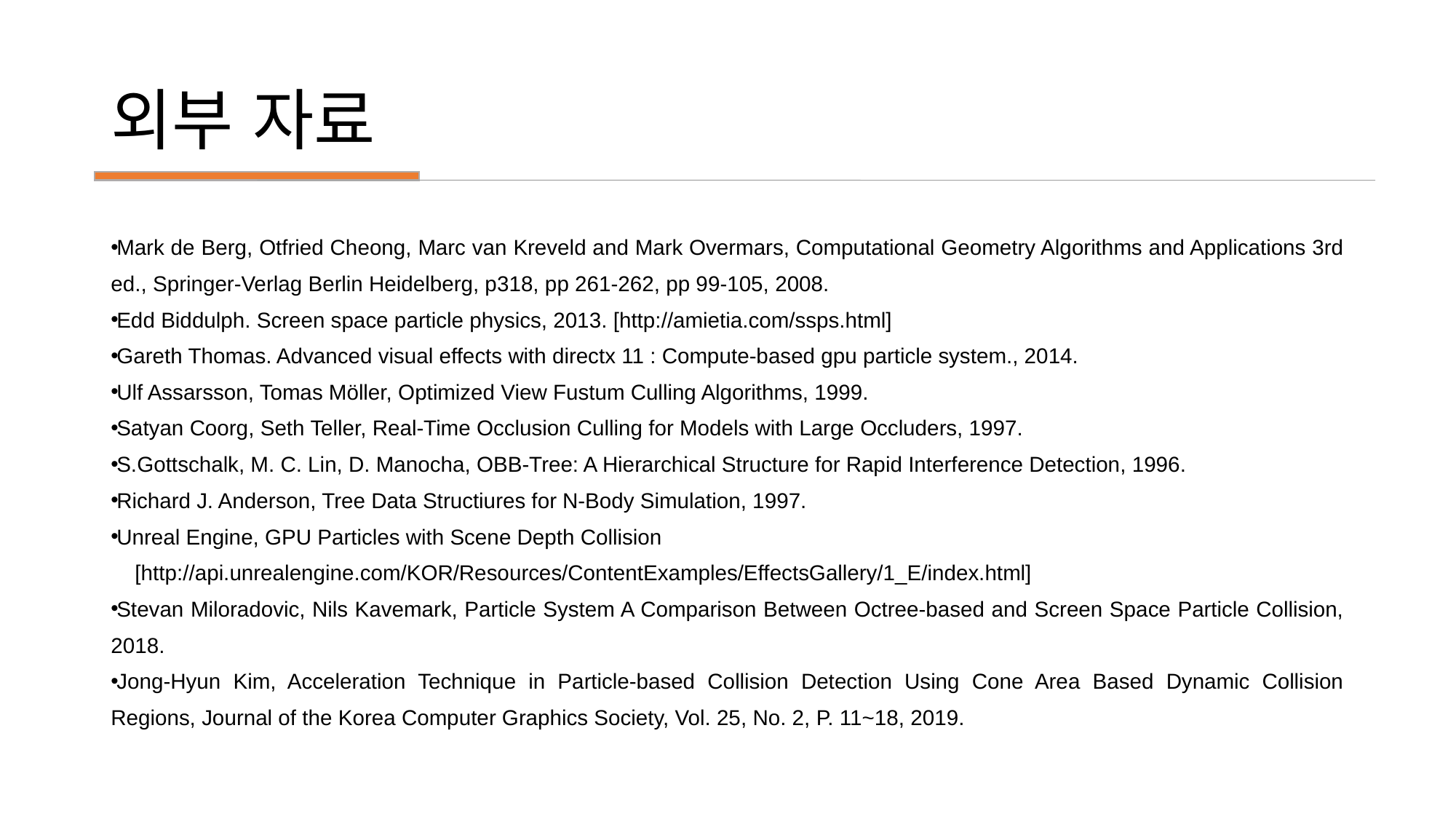

# 외부 자료
Mark de Berg, Otfried Cheong, Marc van Kreveld and Mark Overmars, Computational Geometry Algorithms and Applications 3rd ed., Springer-Verlag Berlin Heidelberg, p318, pp 261-262, pp 99-105, 2008.
Edd Biddulph. Screen space particle physics, 2013. [http://amietia.com/ssps.html]
Gareth Thomas. Advanced visual effects with directx 11 : Compute-based gpu particle system., 2014.
Ulf Assarsson, Tomas Möller, Optimized View Fustum Culling Algorithms, 1999.
Satyan Coorg, Seth Teller, Real-Time Occlusion Culling for Models with Large Occluders, 1997.
S.Gottschalk, M. C. Lin, D. Manocha, OBB-Tree: A Hierarchical Structure for Rapid Interference Detection, 1996.
Richard J. Anderson, Tree Data Structiures for N-Body Simulation, 1997.
Unreal Engine, GPU Particles with Scene Depth Collision
    [http://api.unrealengine.com/KOR/Resources/ContentExamples/EffectsGallery/1_E/index.html]
Stevan Miloradovic, Nils Kavemark, Particle System A Comparison Between Octree-based and Screen Space Particle Collision, 2018.
Jong-Hyun Kim, Acceleration Technique in Particle-based Collision Detection Using Cone Area Based Dynamic Collision Regions, Journal of the Korea Computer Graphics Society, Vol. 25, No. 2, P. 11~18, 2019.